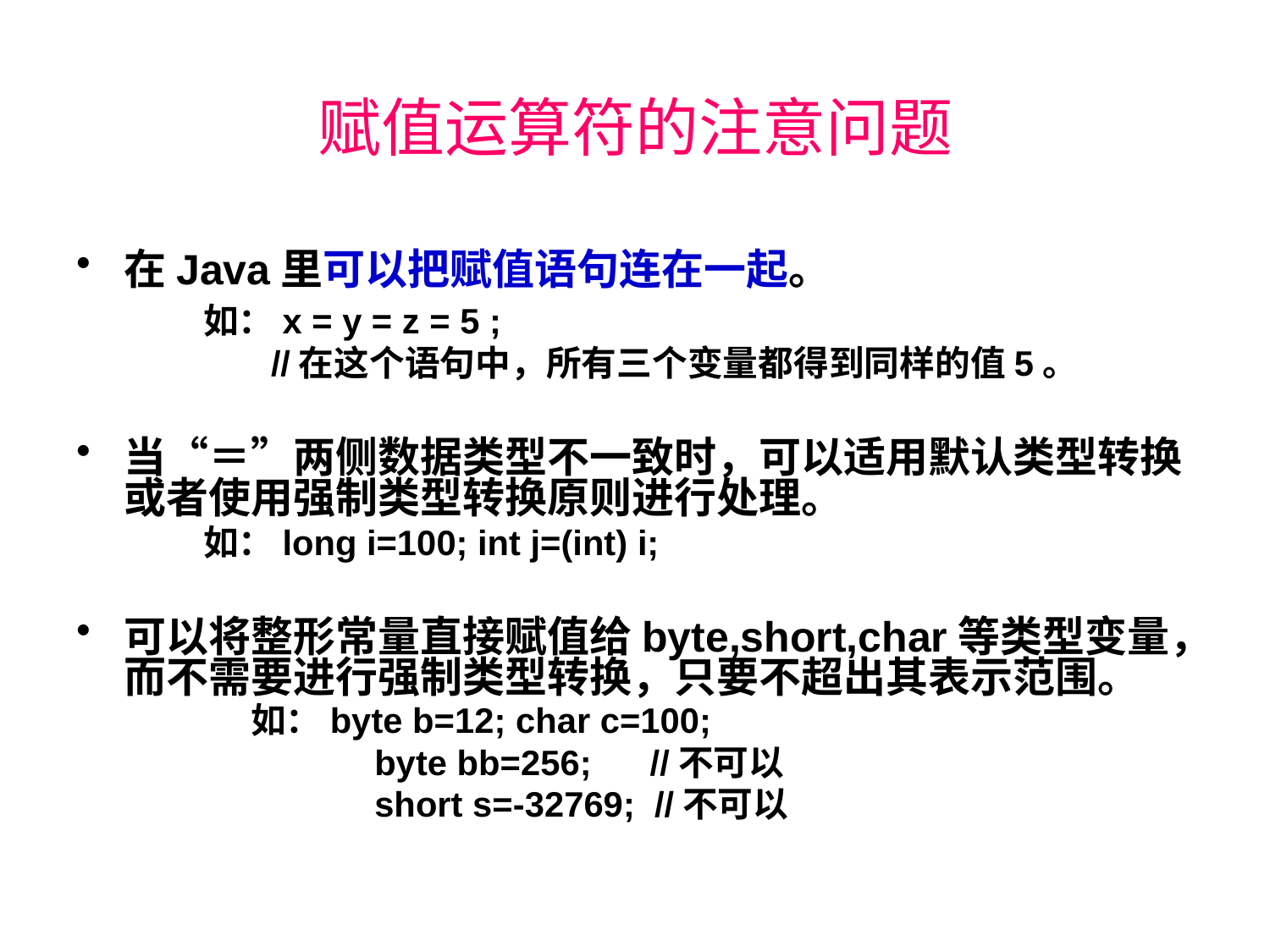

# 赋值运算符的注意问题
在Java里可以把赋值语句连在一起。
    	如：x = y = z = 5 ;
                    //在这个语句中，所有三个变量都得到同样的值5。

当“＝”两侧数据类型不一致时，可以适用默认类型转换或者使用强制类型转换原则进行处理。
	如：long i=100; int j=(int) i;

可以将整形常量直接赋值给byte,short,char等类型变量，而不需要进行强制类型转换，只要不超出其表示范围。	如：byte b=12; char c=100;
		       byte bb=256;      //不可以
		       short s=-32769;  //不可以